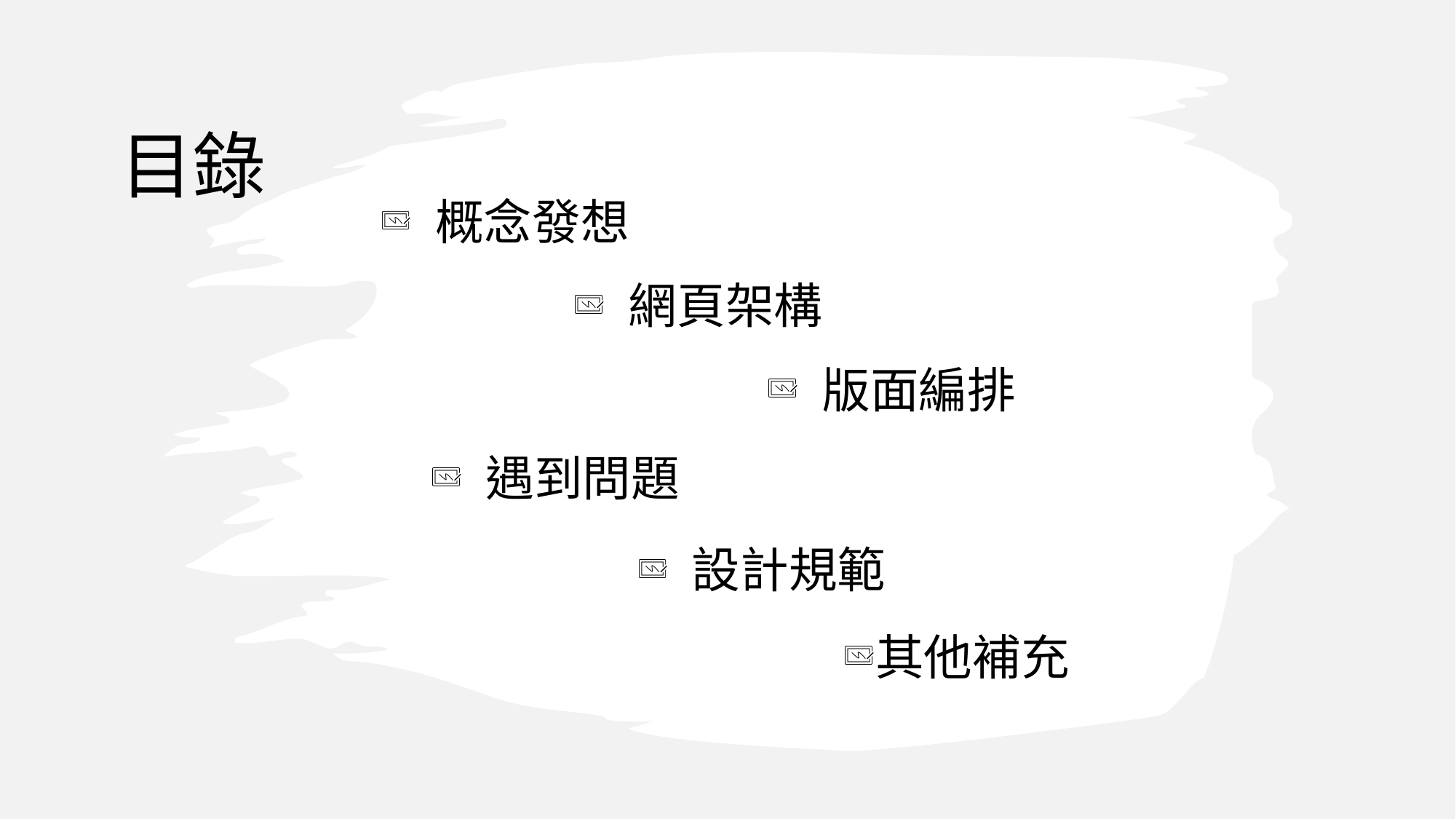

目錄
 概念發想
 網頁架構
 版面編排
 遇到問題
 設計規範
其他補充